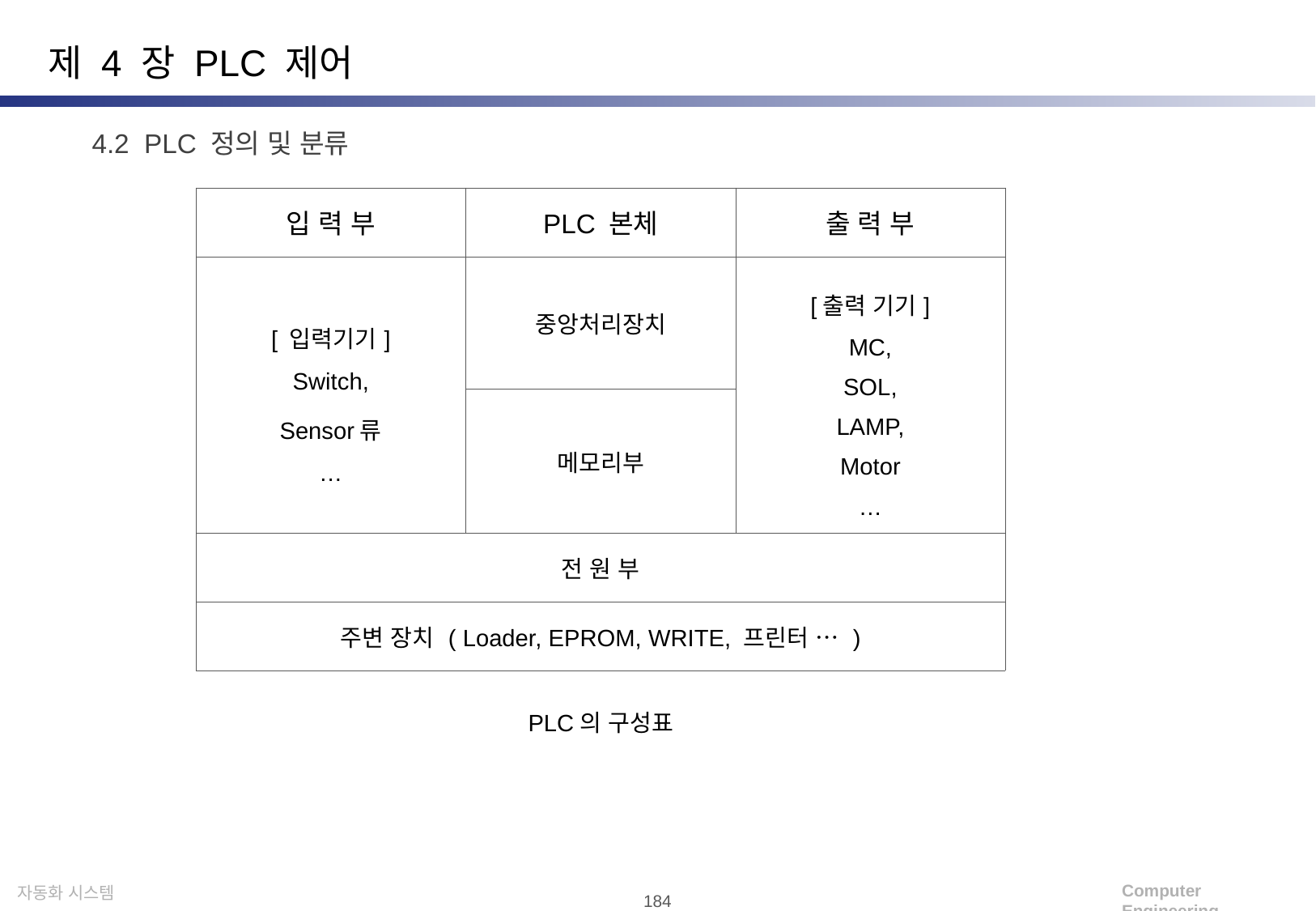

제 4 장 PLC 제어
4.2  PLC 정의 및 분류
| 입 력 부 | PLC 본체 | 출 력 부 |
| --- | --- | --- |
| [ 입력기기] Switch, Sensor류 … | 중앙처리장치 | [출력 기기] MC, SOL, LAMP, Motor … |
|  | 메모리부 |  |
| 전 원 부 |  |  |
| 주변 장치 ( Loader, EPROM, WRITE, 프린터 … ) |  |  |
PLC의 구성표